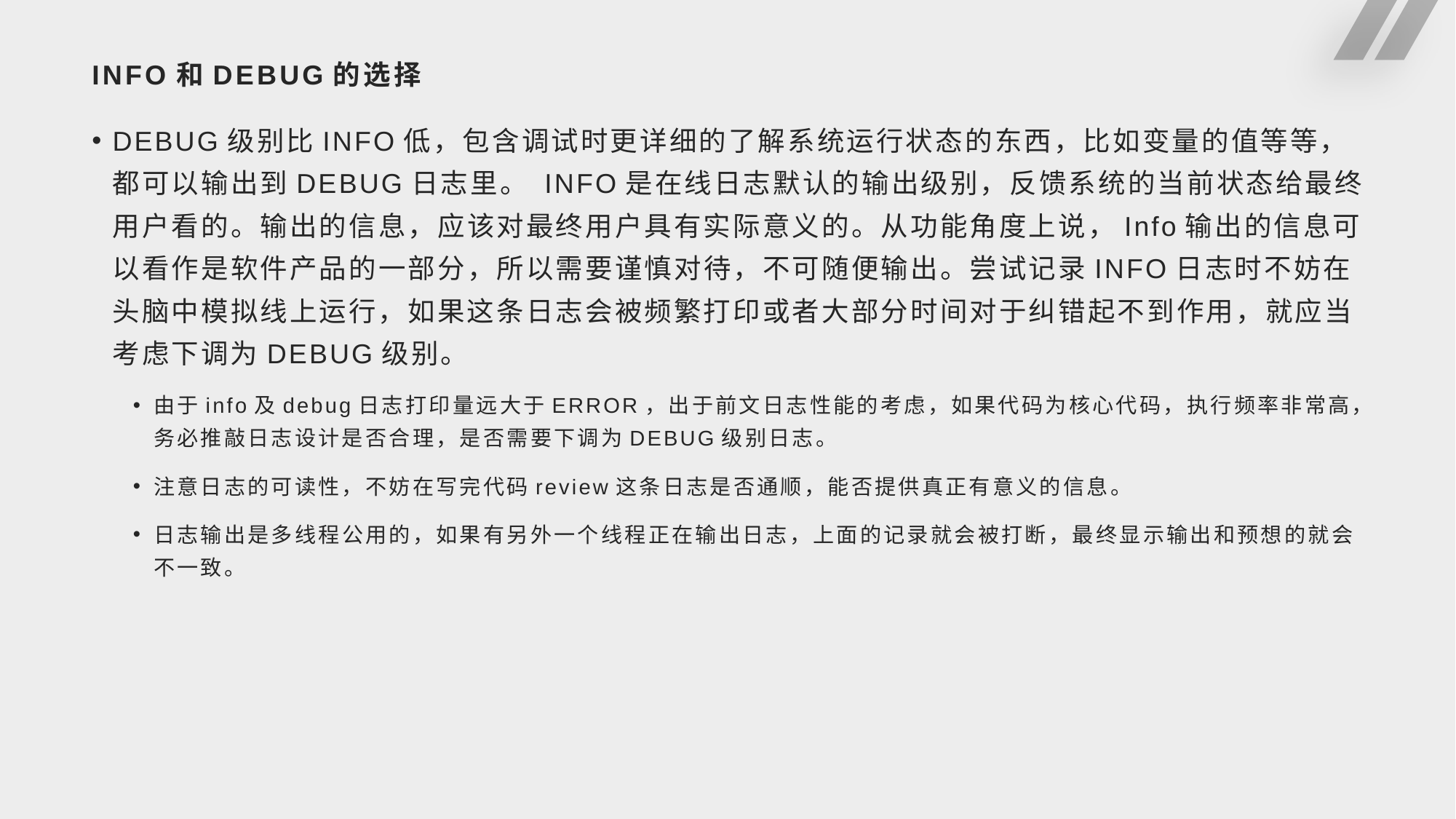

# INFO和DEBUG的选择
DEBUG级别比INFO低，包含调试时更详细的了解系统运行状态的东西，比如变量的值等等，都可以输出到DEBUG日志里。 INFO是在线日志默认的输出级别，反馈系统的当前状态给最终用户看的。输出的信息，应该对最终用户具有实际意义的。从功能角度上说，Info输出的信息可以看作是软件产品的一部分，所以需要谨慎对待，不可随便输出。尝试记录INFO日志时不妨在头脑中模拟线上运行，如果这条日志会被频繁打印或者大部分时间对于纠错起不到作用，就应当考虑下调为DEBUG级别。
由于info及debug日志打印量远大于ERROR，出于前文日志性能的考虑，如果代码为核心代码，执行频率非常高，务必推敲日志设计是否合理，是否需要下调为DEBUG级别日志。
注意日志的可读性，不妨在写完代码review这条日志是否通顺，能否提供真正有意义的信息。
日志输出是多线程公用的，如果有另外一个线程正在输出日志，上面的记录就会被打断，最终显示输出和预想的就会不一致。